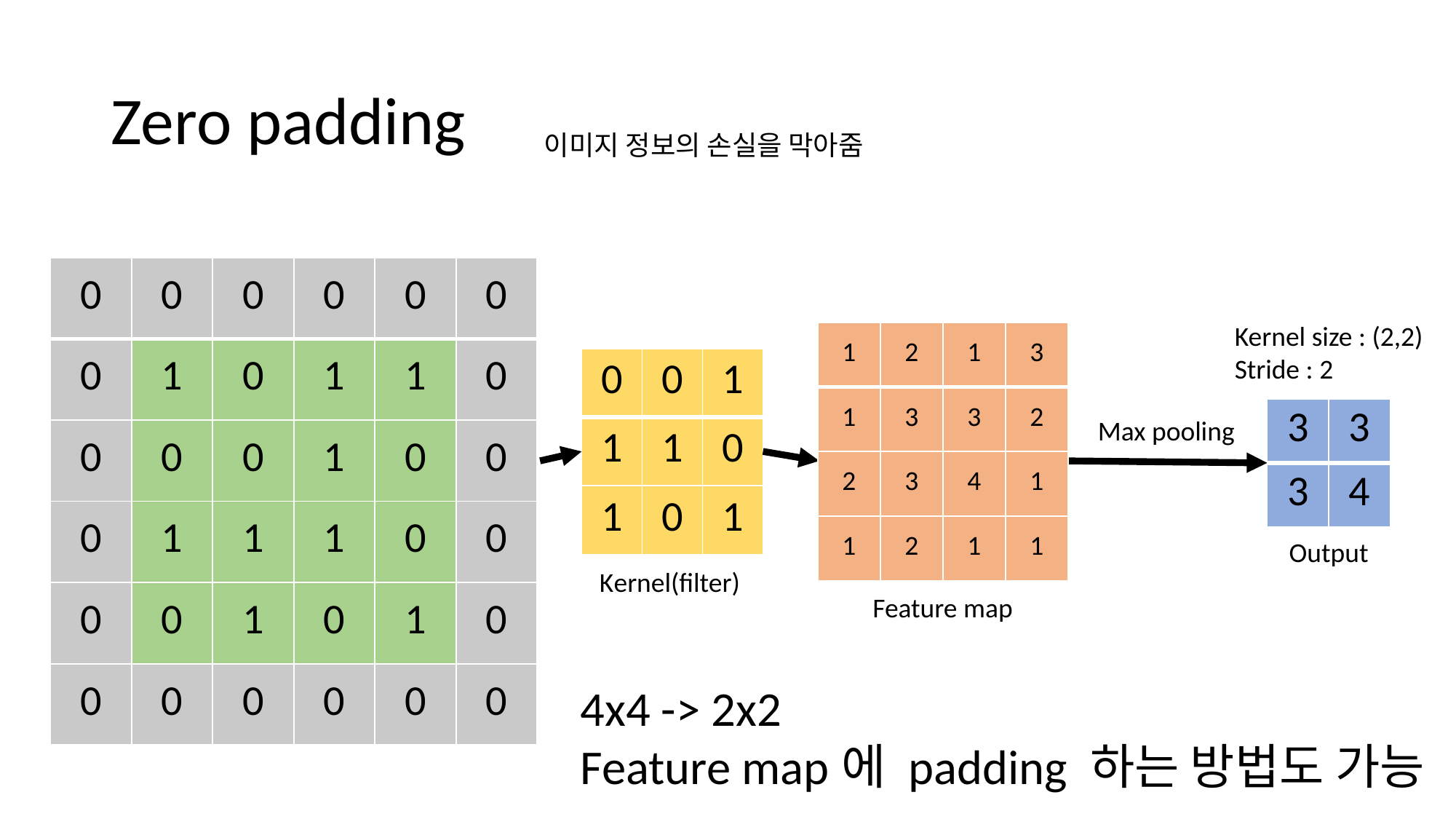

# Zero padding
이미지 정보의 손실을 막아줌
| 0 | 0 | 0 | 0 | 0 | 0 |
| --- | --- | --- | --- | --- | --- |
| 0 | 1 | 0 | 1 | 1 | 0 |
| 0 | 0 | 0 | 1 | 0 | 0 |
| 0 | 1 | 1 | 1 | 0 | 0 |
| 0 | 0 | 1 | 0 | 1 | 0 |
| 0 | 0 | 0 | 0 | 0 | 0 |
Kernel size : (2,2)
Stride : 2
| 1 | 2 | 1 | 3 |
| --- | --- | --- | --- |
| 1 | 3 | 3 | 2 |
| 2 | 3 | 4 | 1 |
| 1 | 2 | 1 | 1 |
| 0 | 0 | 1 |
| --- | --- | --- |
| 1 | 1 | 0 |
| 1 | 0 | 1 |
| 3 | 3 |
| --- | --- |
| 3 | 4 |
Max pooling
Output
Kernel(filter)
Feature map
4x4 -> 2x2
Feature map에 padding 하는 방법도 가능